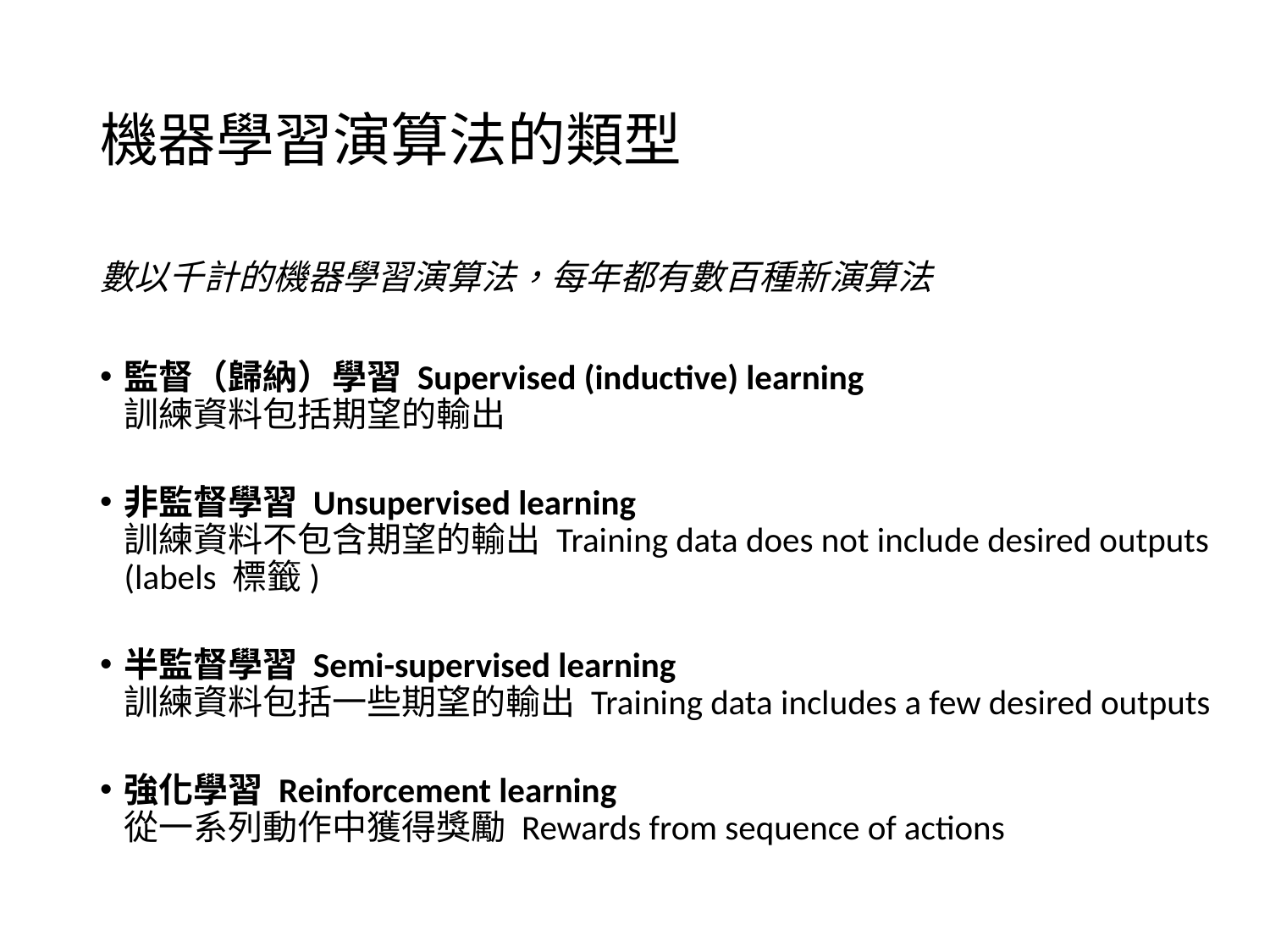

# 機器學習演算法的類型
數以千計的機器學習演算法，每年都有數百種新演算法

監督（歸納）學習 Supervised (inductive) learning
訓練資料包括期望的輸出
非監督學習 Unsupervised learning
訓練資料不包含期望的輸出 Training data does not include desired outputs (labels 標籤)
半監督學習 Semi-supervised learning
訓練資料包括一些期望的輸出 Training data includes a few desired outputs
強化學習 Reinforcement learning
從一系列動作中獲得獎勵 Rewards from sequence of actions